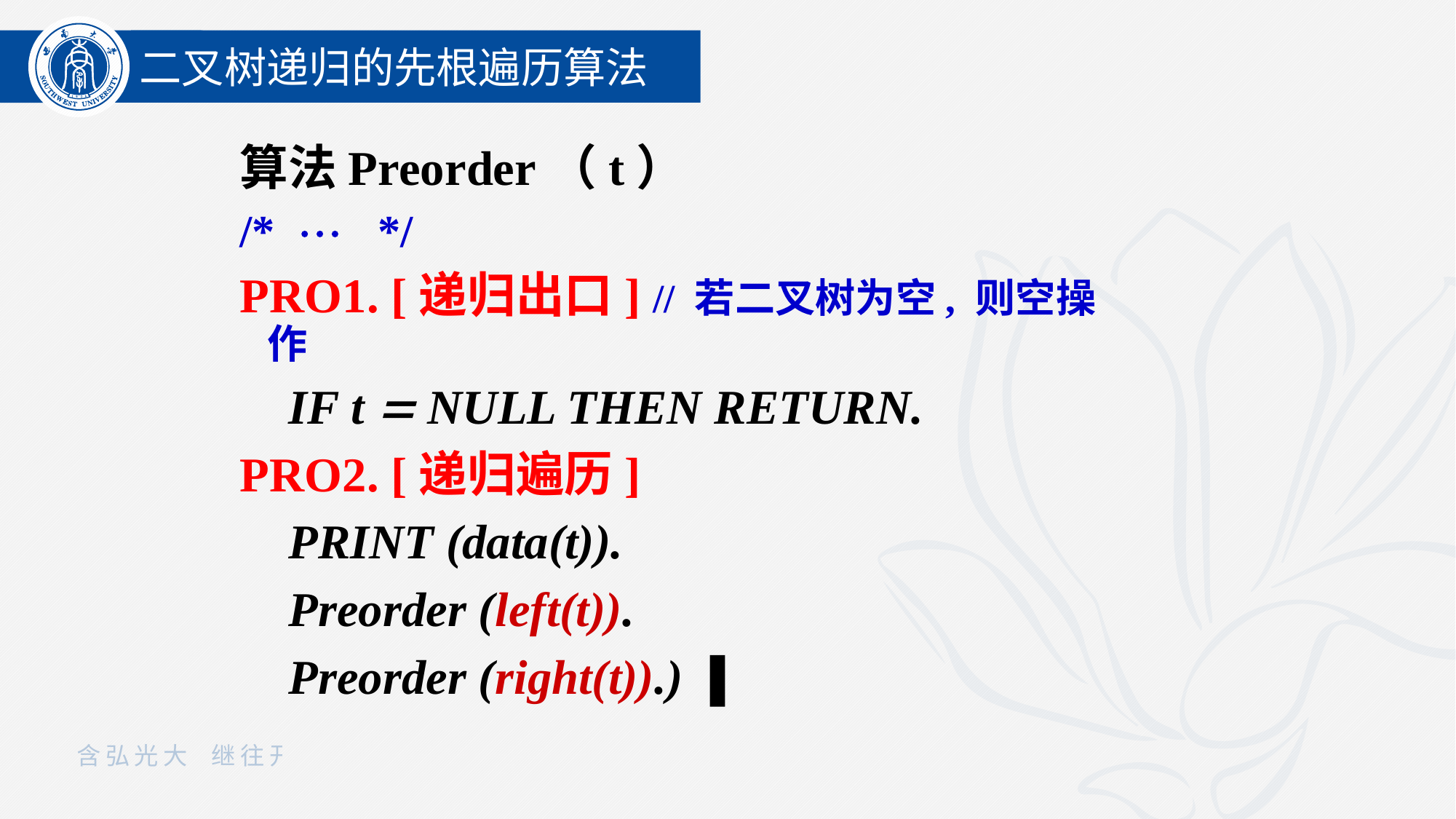

二叉树递归的先根遍历算法
算法Preorder（t）
/*  …   */
PRO1. [递归出口] // 若二叉树为空, 则空操作
    IF t = NULL THEN RETURN.
PRO2. [递归遍历]
    PRINT (data(t)).
    Preorder (left(t)).
    Preorder (right(t)).) ▐